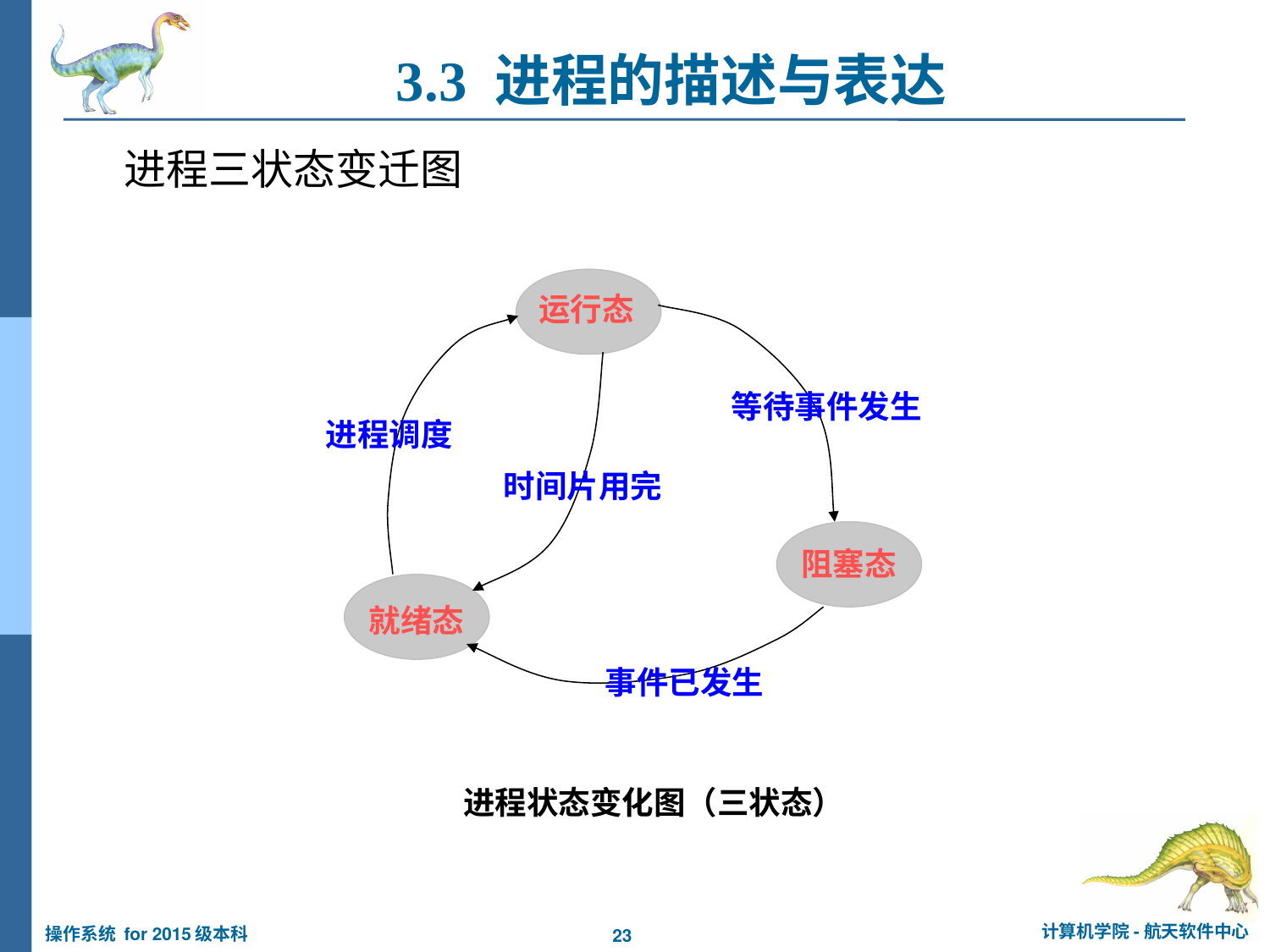

3.3 进程的描述与表达
进程三状态变迁图

运行态

等待事件发生
进程调度
时间片用完

阻塞态

就绪态

事件已发生
进程状态变化图（三状态）